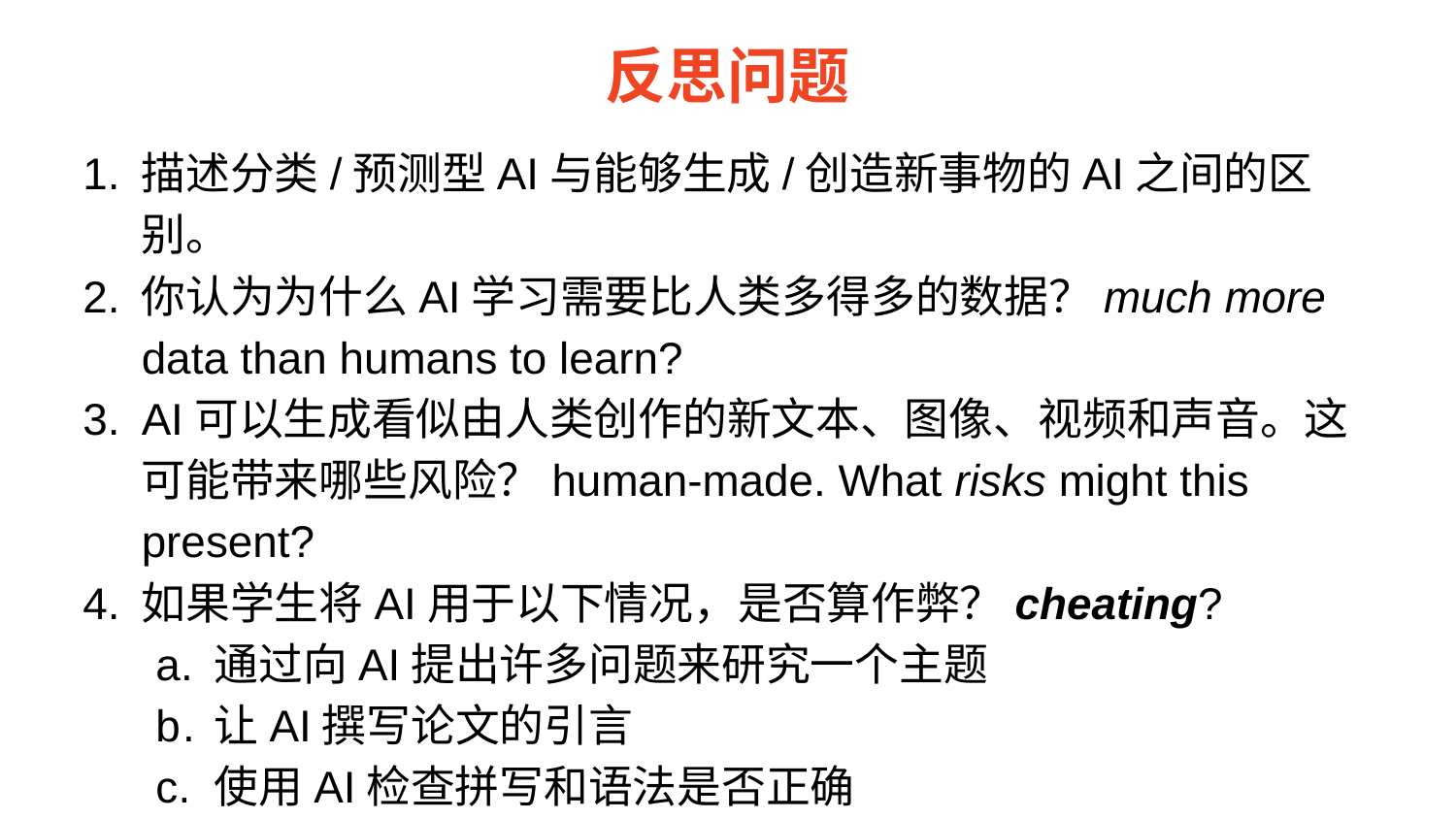

反思问题
描述分类/预测型AI与能够生成/创造新事物的AI之间的区别。
你认为为什么AI学习需要比人类多得多的数据？much more data than humans to learn?
AI可以生成看似由人类创作的新文本、图像、视频和声音。这可能带来哪些风险？human-made. What risks might this present?
如果学生将AI用于以下情况，是否算作弊？cheating?
通过向AI提出许多问题来研究一个主题
让AI撰写论文的引言
使用AI检查拼写和语法是否正确